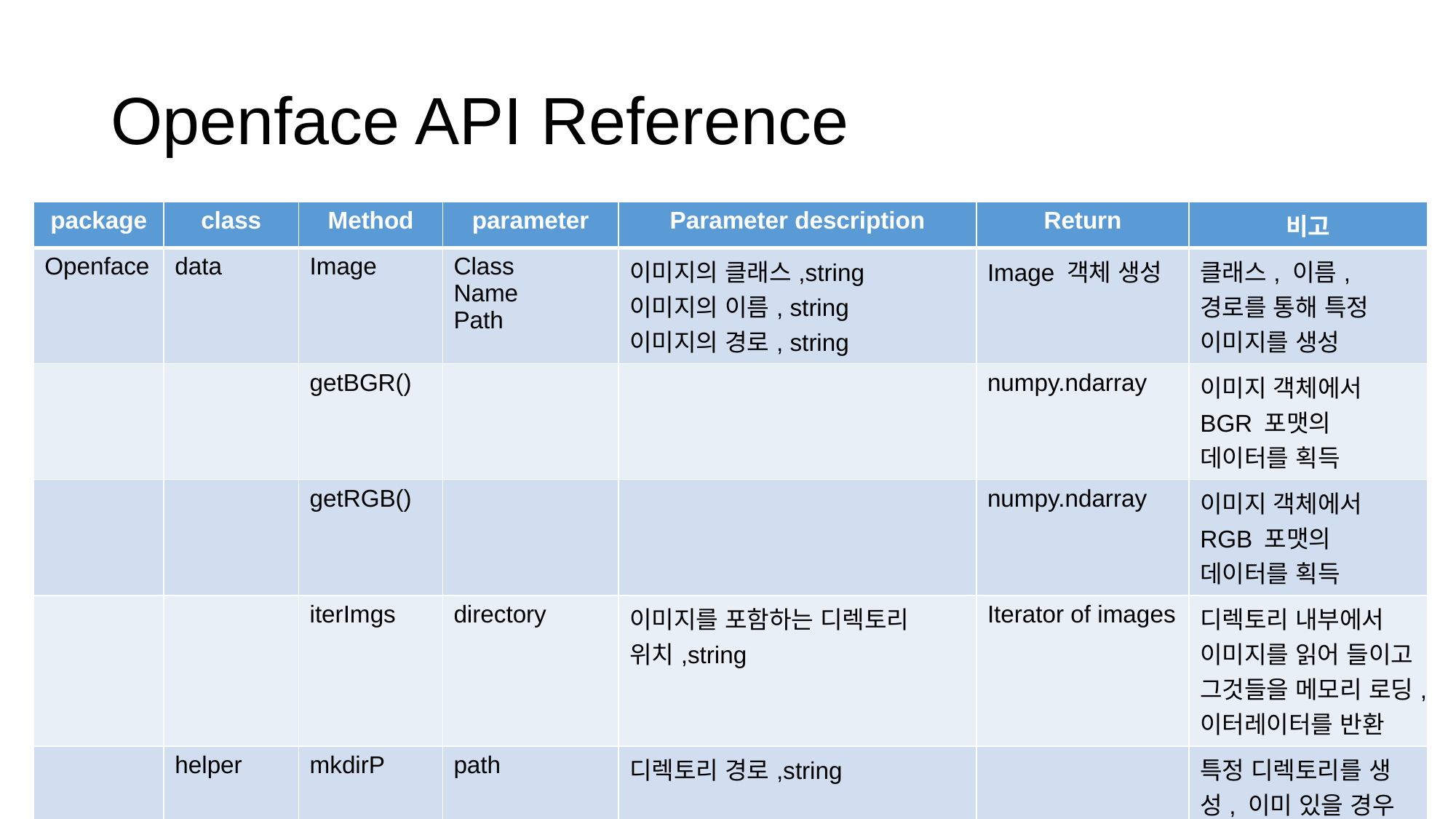

# Openface API Reference
| package | class | Method | parameter | Parameter description | Return | 비고 |
| --- | --- | --- | --- | --- | --- | --- |
| Openface | data | Image | Class Name Path | 이미지의 클래스,string 이미지의 이름, string 이미지의 경로, string | Image 객체 생성 | 클래스, 이름, 경로를 통해 특정 이미지를 생성 |
|  |  | getBGR() |  |  | numpy.ndarray | 이미지 객체에서 BGR 포맷의 데이터를 획득 |
|  |  | getRGB() |  |  | numpy.ndarray | 이미지 객체에서 RGB 포맷의 데이터를 획득 |
|  |  | iterImgs | directory | 이미지를 포함하는 디렉토리 위치,string | Iterator of images | 디렉토리 내부에서 이미지를 읽어 들이고 그것들을 메모리 로딩, 이터레이터를 반환 |
|  | helper | mkdirP | path | 디렉토리 경로,string |  | 특정 디렉토리를 생성, 이미 있을 경우 스킵 |